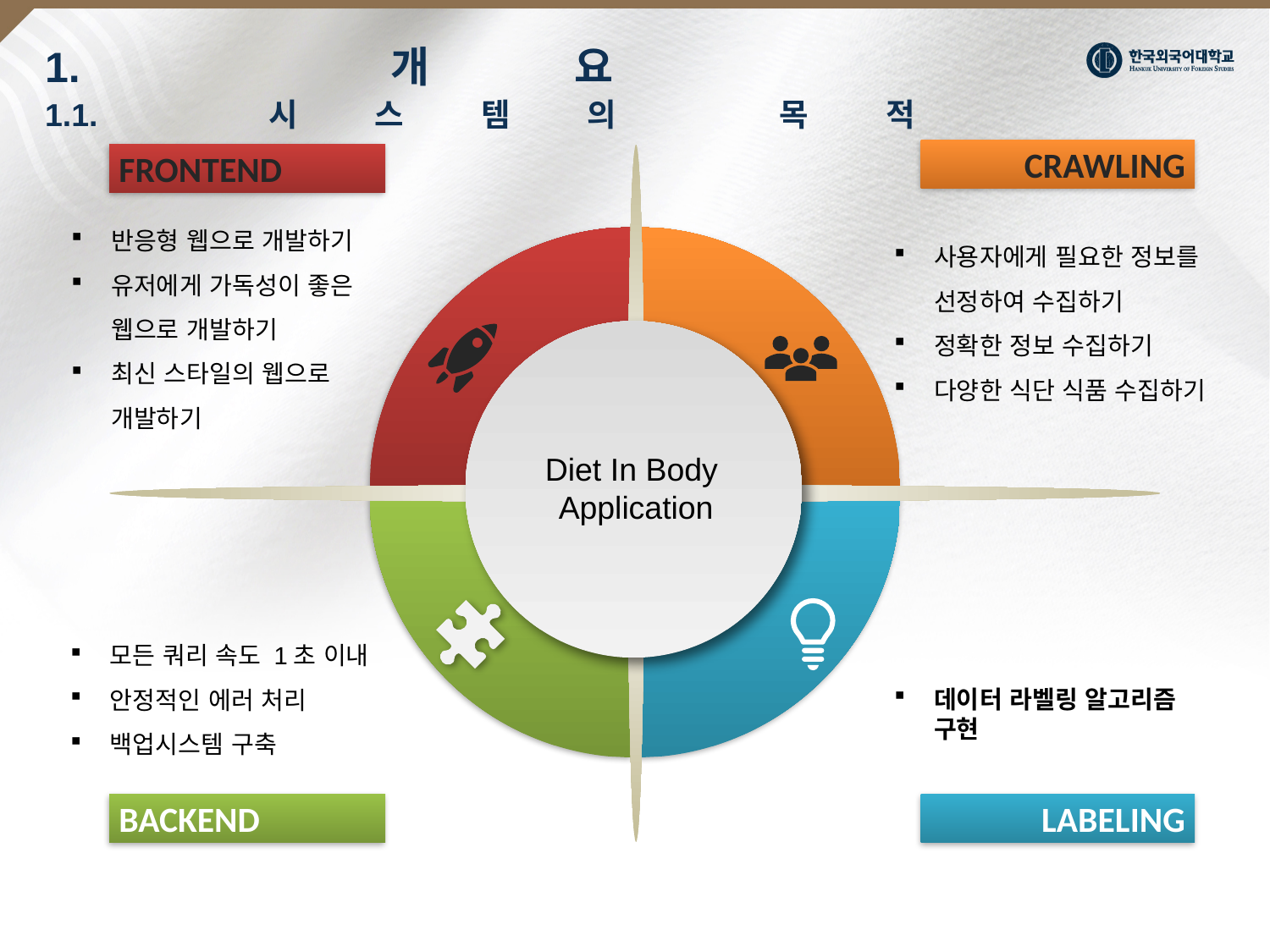

# 1. 개요 1.1. 시스템의 목적

Crawling
FrontEnd

반응형 웹으로 개발하기
유저에게 가독성이 좋은 웹으로 개발하기
최신 스타일의 웹으로 개발하기

사용자에게 필요한 정보를 선정하여 수집하기
정확한 정보 수집하기
다양한 식단 식품 수집하기

Diet In Body
Application

모든 쿼리 속도 1초 이내
안정적인 에러 처리
백업시스템 구축

데이터 라벨링 알고리즘 구현

Labeling
Backend